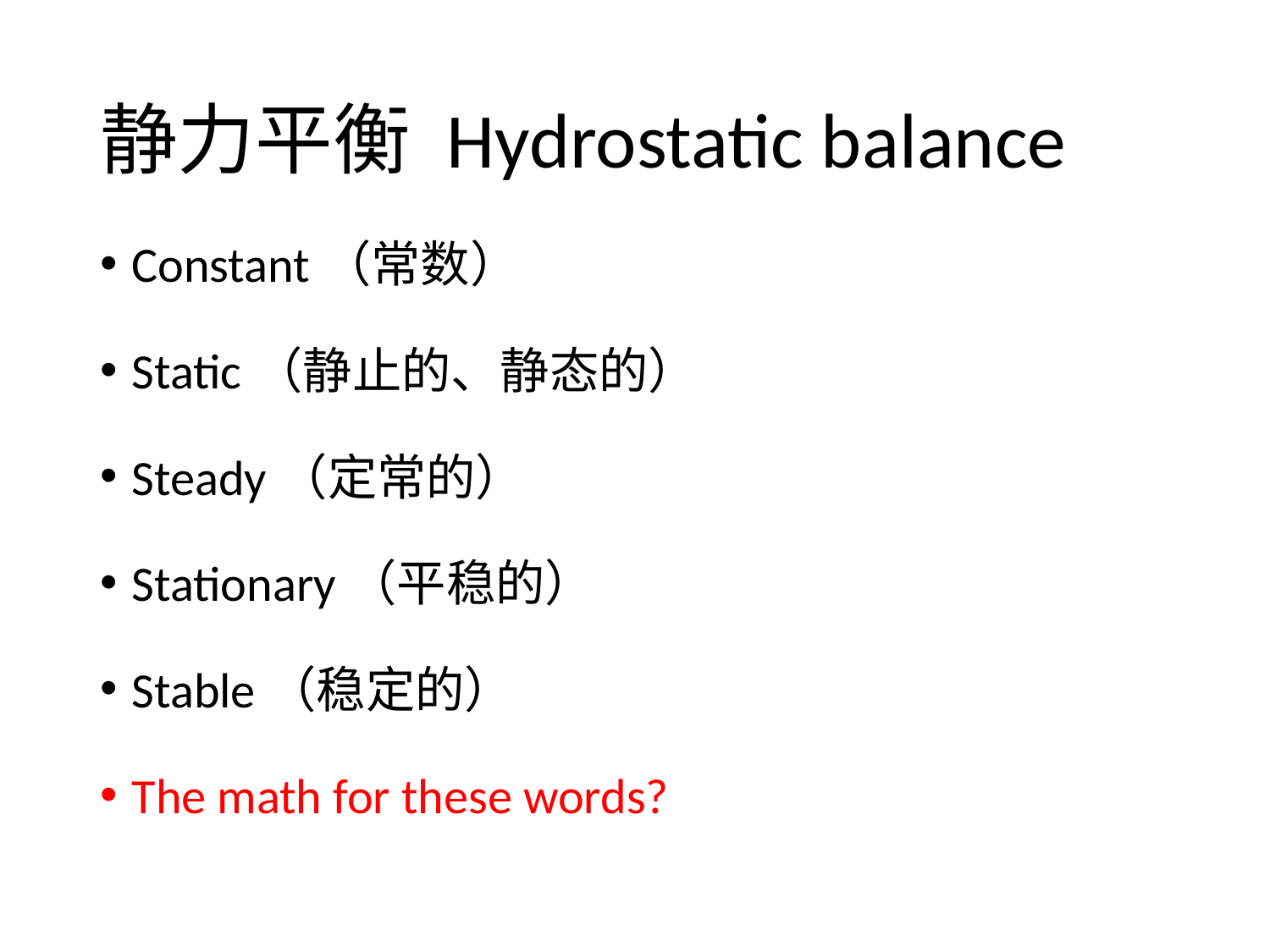

# 静力平衡 Hydrostatic balance
Constant（常数）
Static（静止的、静态的）
Steady（定常的）
Stationary（平稳的）
Stable（稳定的）
The math for these words?